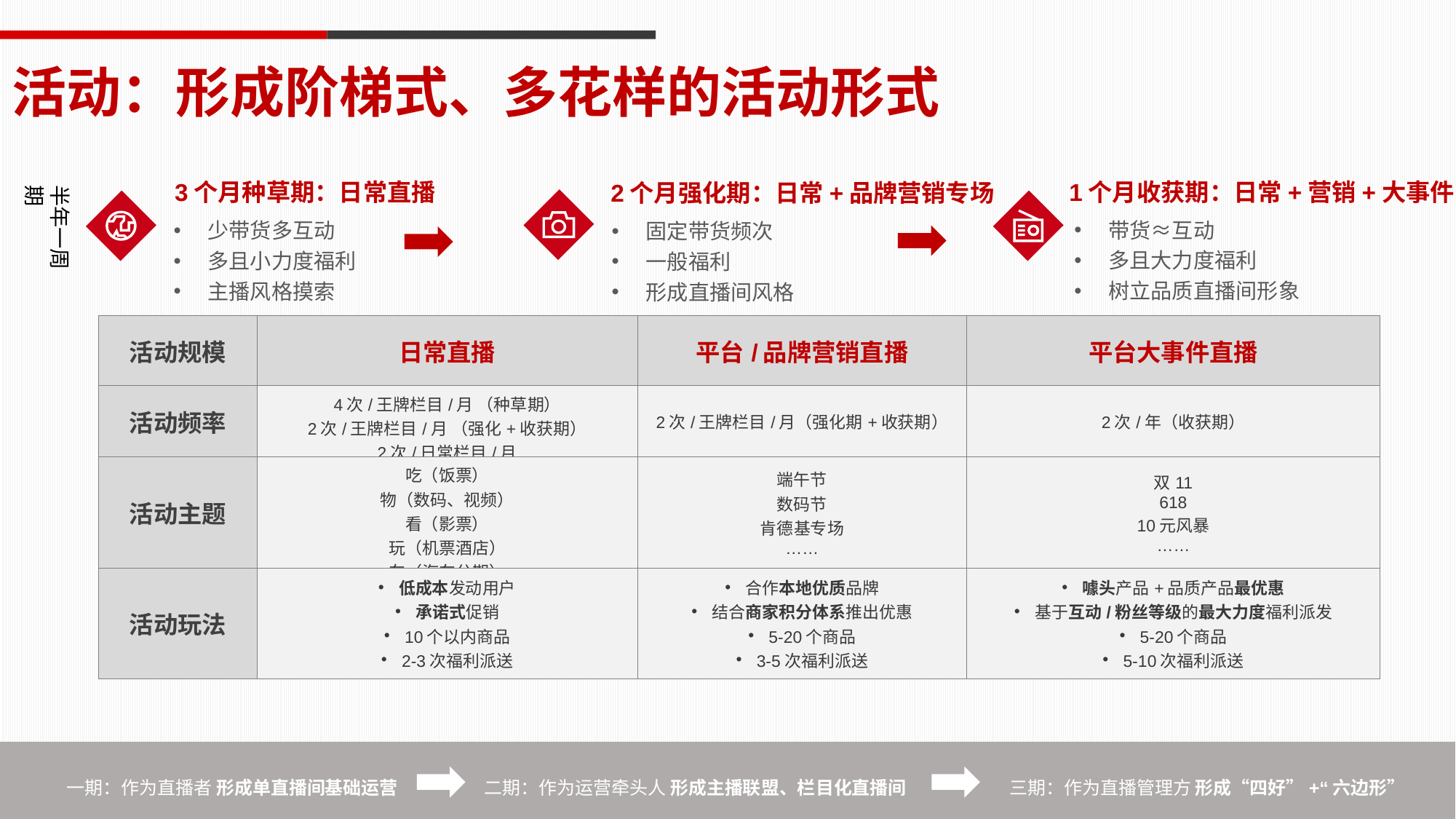

活动：形成阶梯式、多花样的活动形式
1个月收获期：日常+营销+大事件
带货≈互动
多且大力度福利
树立品质直播间形象
3个月种草期：日常直播
少带货多互动
多且小力度福利
主播风格摸索
2个月强化期：日常+品牌营销专场
固定带货频次
一般福利
形成直播间风格
半年一周期

| 活动规模 | 日常直播 | 平台/品牌营销直播 | 平台大事件直播 |
| --- | --- | --- | --- |
| 活动频率 | 4次/王牌栏目/月 （种草期） 2次/王牌栏目/月 （强化+收获期） 2次/日常栏目/月 | 2次/王牌栏目/月（强化期+收获期） | 2次/年（收获期） |
| 活动主题 | 吃（饭票） 物（数码、视频） 看（影票） 玩（机票酒店） 车（汽车分期） | 端午节 数码节 肯德基专场 …… | 双11 618 10元风暴 …… |
| 活动玩法 | 低成本发动用户 承诺式促销 10个以内商品 2-3次福利派送 | 合作本地优质品牌 结合商家积分体系推出优惠 5-20个商品 3-5次福利派送 | 噱头产品+品质产品最优惠 基于互动/粉丝等级的最大力度福利派发 5-20个商品 5-10次福利派送 |

二期：作为运营牵头人 形成主播联盟、栏目化直播间
三期：作为直播管理方 形成“四好”+“六边形”
一期：作为直播者 形成单直播间基础运营